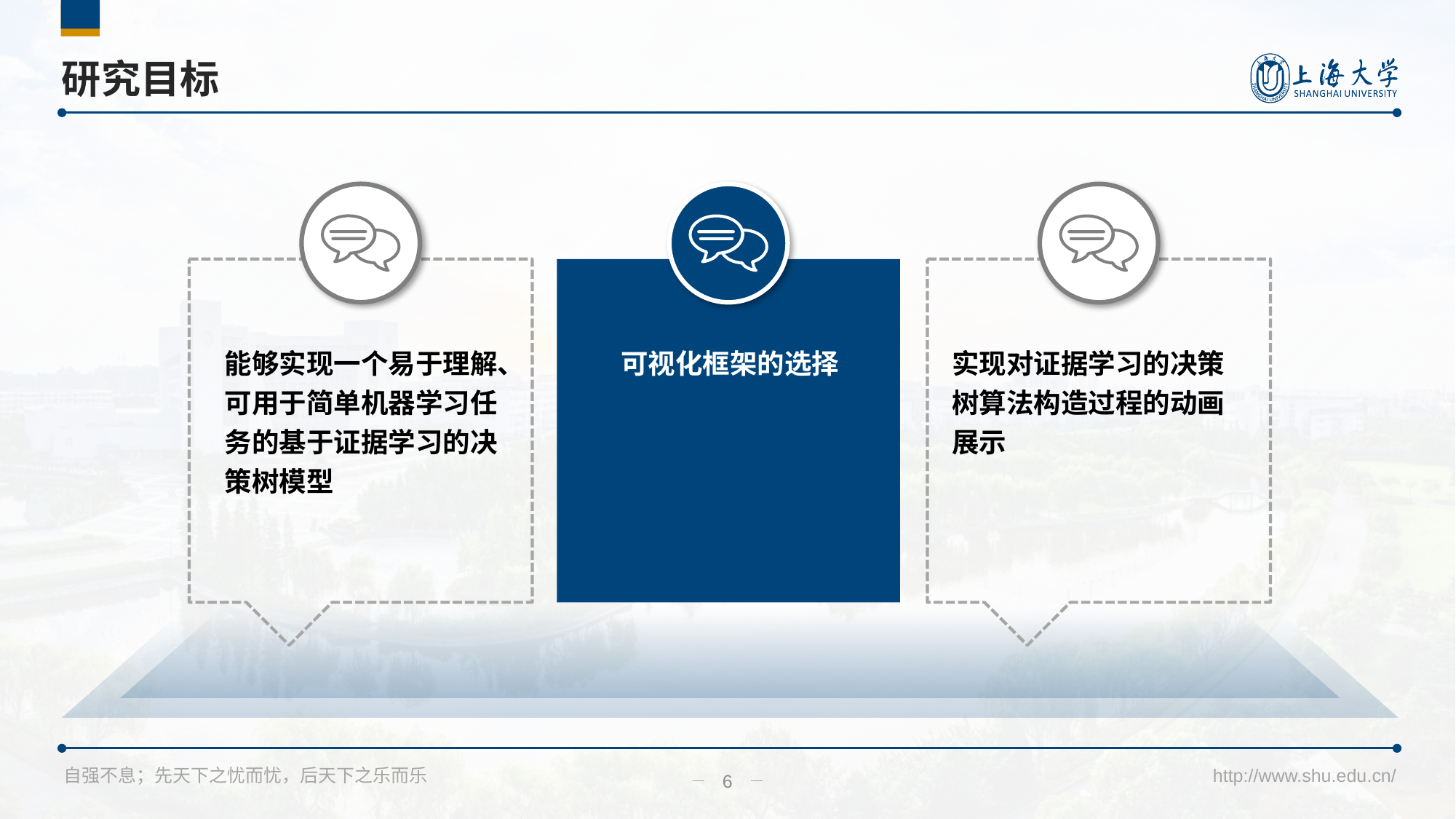

# 研究目标

能够实现一个易于理解、可用于简单机器学习任务的基于证据学习的决策树模型

可视化框架的选择

实现对证据学习的决策树算法构造过程的动画展示

6